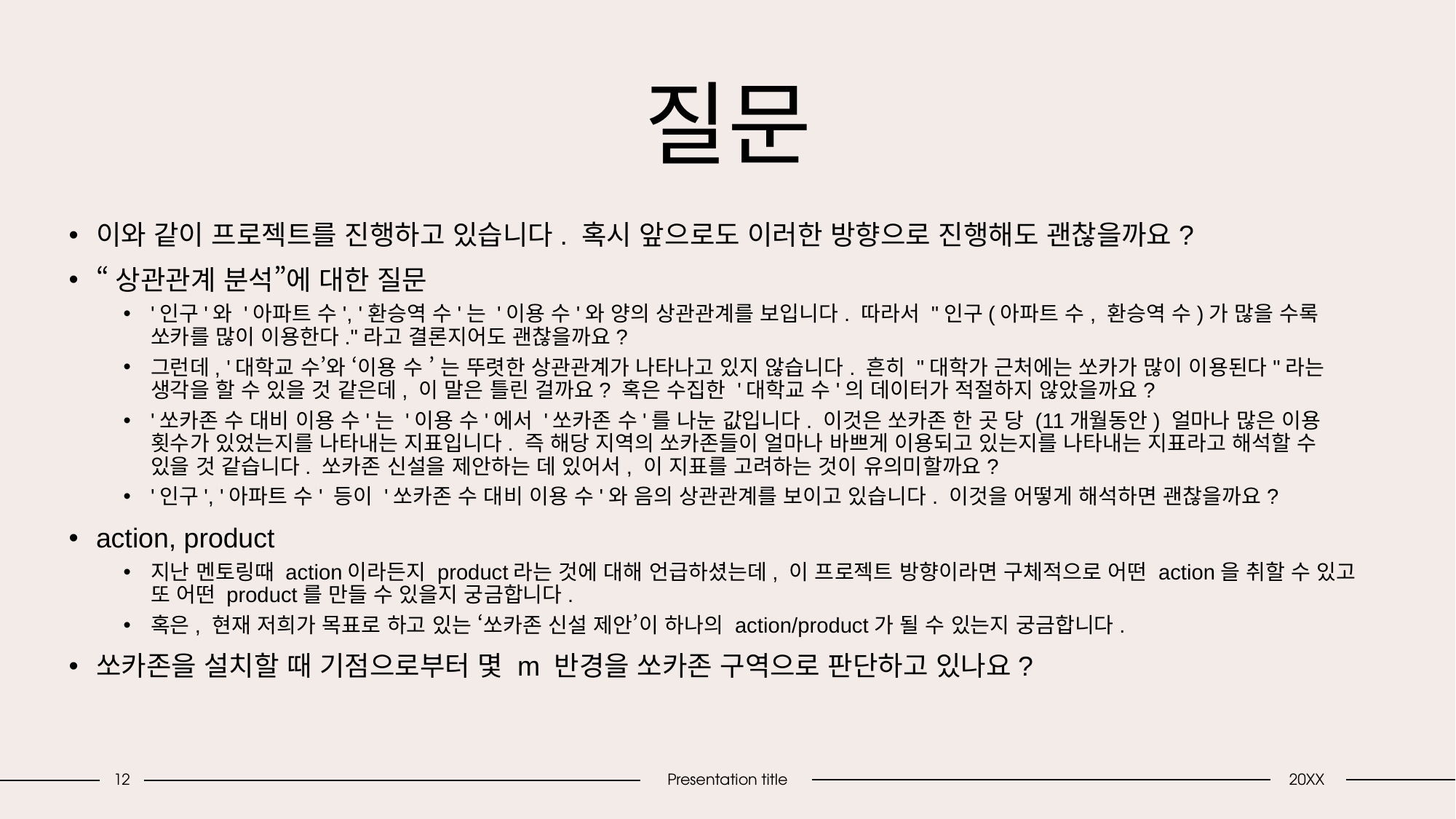

# 질문
이와 같이 프로젝트를 진행하고 있습니다. 혹시 앞으로도 이러한 방향으로 진행해도 괜찮을까요?
“상관관계 분석”에 대한 질문
'인구'와 '아파트 수', '환승역 수'는 '이용 수'와 양의 상관관계를 보입니다. 따라서 "인구(아파트 수, 환승역 수)가 많을 수록 쏘카를 많이 이용한다."라고 결론지어도 괜찮을까요?
그런데, '대학교 수’와 ‘이용 수 ’ 는 뚜렷한 상관관계가 나타나고 있지 않습니다. 흔히 "대학가 근처에는 쏘카가 많이 이용된다"라는 생각을 할 수 있을 것 같은데, 이 말은 틀린 걸까요? 혹은 수집한 '대학교 수'의 데이터가 적절하지 않았을까요?
'쏘카존 수 대비 이용 수'는 '이용 수'에서 '쏘카존 수'를 나눈 값입니다. 이것은 쏘카존 한 곳 당 (11개월동안) 얼마나 많은 이용 횟수가 있었는지를 나타내는 지표입니다. 즉 해당 지역의 쏘카존들이 얼마나 바쁘게 이용되고 있는지를 나타내는 지표라고 해석할 수 있을 것 같습니다. 쏘카존 신설을 제안하는 데 있어서, 이 지표를 고려하는 것이 유의미할까요?
'인구', '아파트 수' 등이 '쏘카존 수 대비 이용 수'와 음의 상관관계를 보이고 있습니다. 이것을 어떻게 해석하면 괜찮을까요?
action, product
지난 멘토링때 action이라든지 product라는 것에 대해 언급하셨는데, 이 프로젝트 방향이라면 구체적으로 어떤 action을 취할 수 있고 또 어떤 product를 만들 수 있을지 궁금합니다.
혹은, 현재 저희가 목표로 하고 있는 ‘쏘카존 신설 제안’이 하나의 action/product가 될 수 있는지 궁금합니다.
쏘카존을 설치할 때 기점으로부터 몇 m 반경을 쏘카존 구역으로 판단하고 있나요?
12
Presentation title
20XX